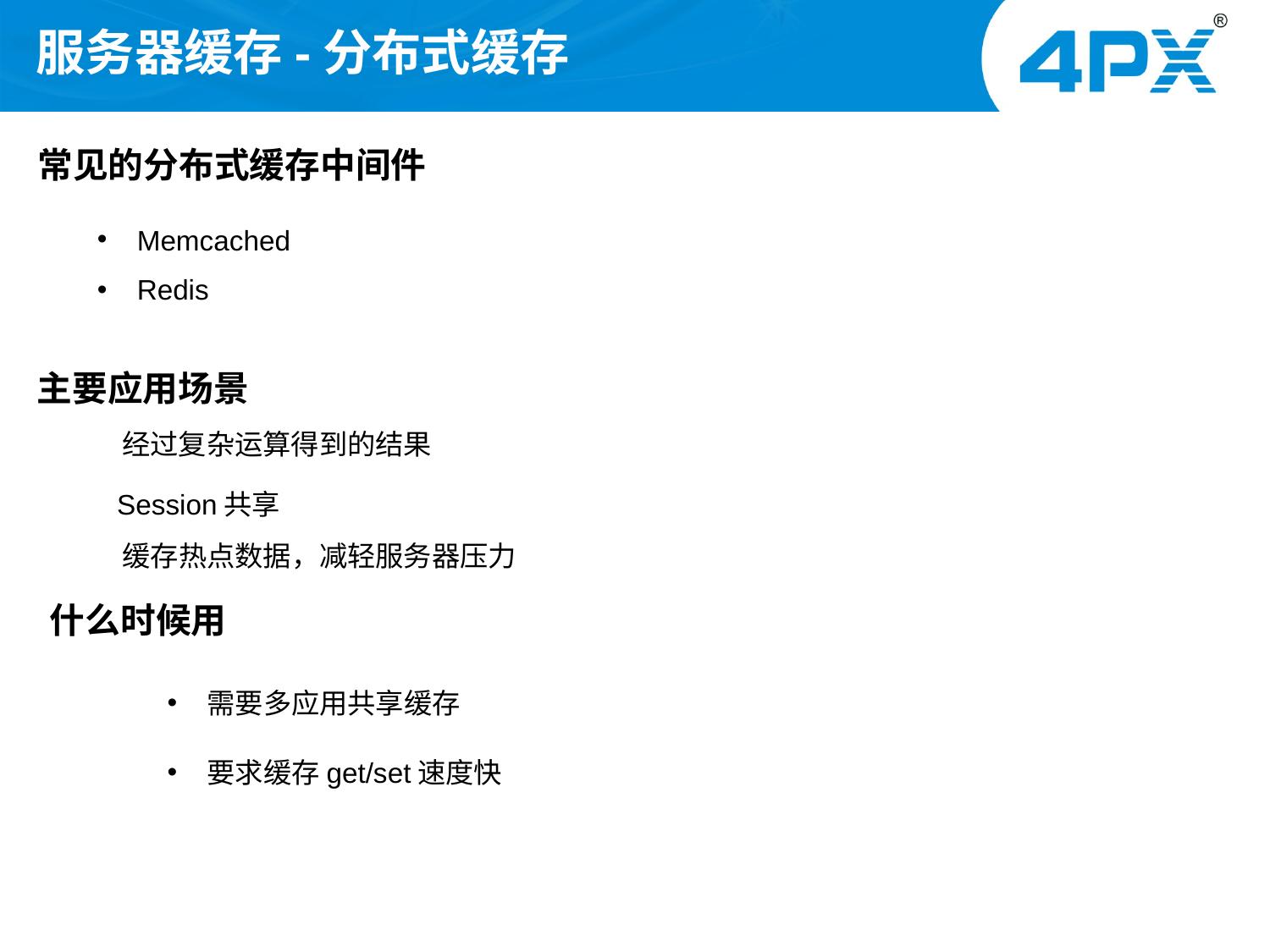

# 服务器缓存-分布式缓存
常见的分布式缓存中间件
Memcached
Redis
主要应用场景
经过复杂运算得到的结果
Session共享
缓存热点数据，减轻服务器压力
什么时候用
需要多应用共享缓存
要求缓存get/set速度快